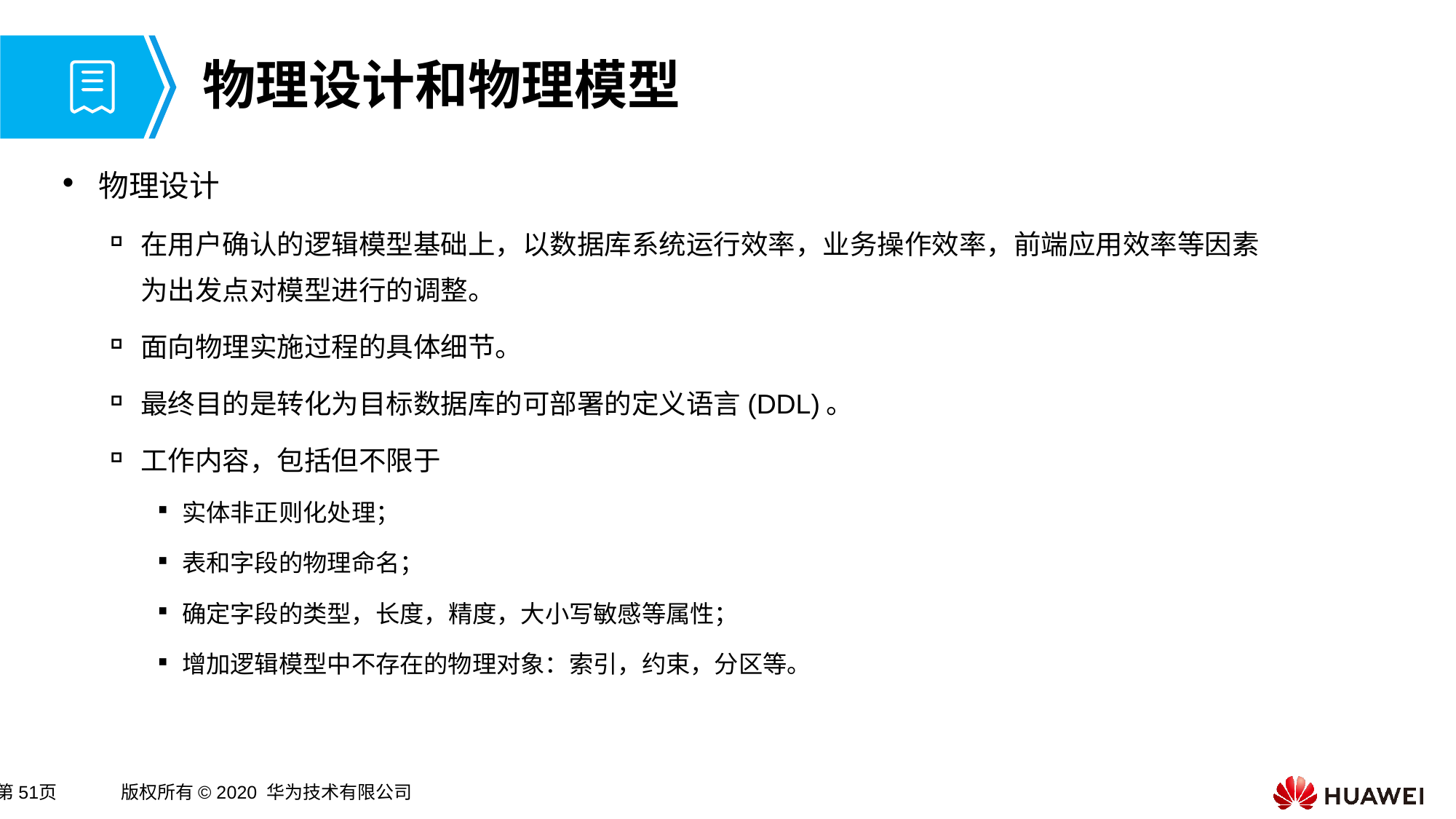

# 物理设计和物理模型
物理设计
在用户确认的逻辑模型基础上，以数据库系统运行效率，业务操作效率，前端应用效率等因素为出发点对模型进行的调整。
面向物理实施过程的具体细节。
最终目的是转化为目标数据库的可部署的定义语言(DDL)。
工作内容，包括但不限于
实体非正则化处理；
表和字段的物理命名；
确定字段的类型，长度，精度，大小写敏感等属性；
增加逻辑模型中不存在的物理对象：索引，约束，分区等。